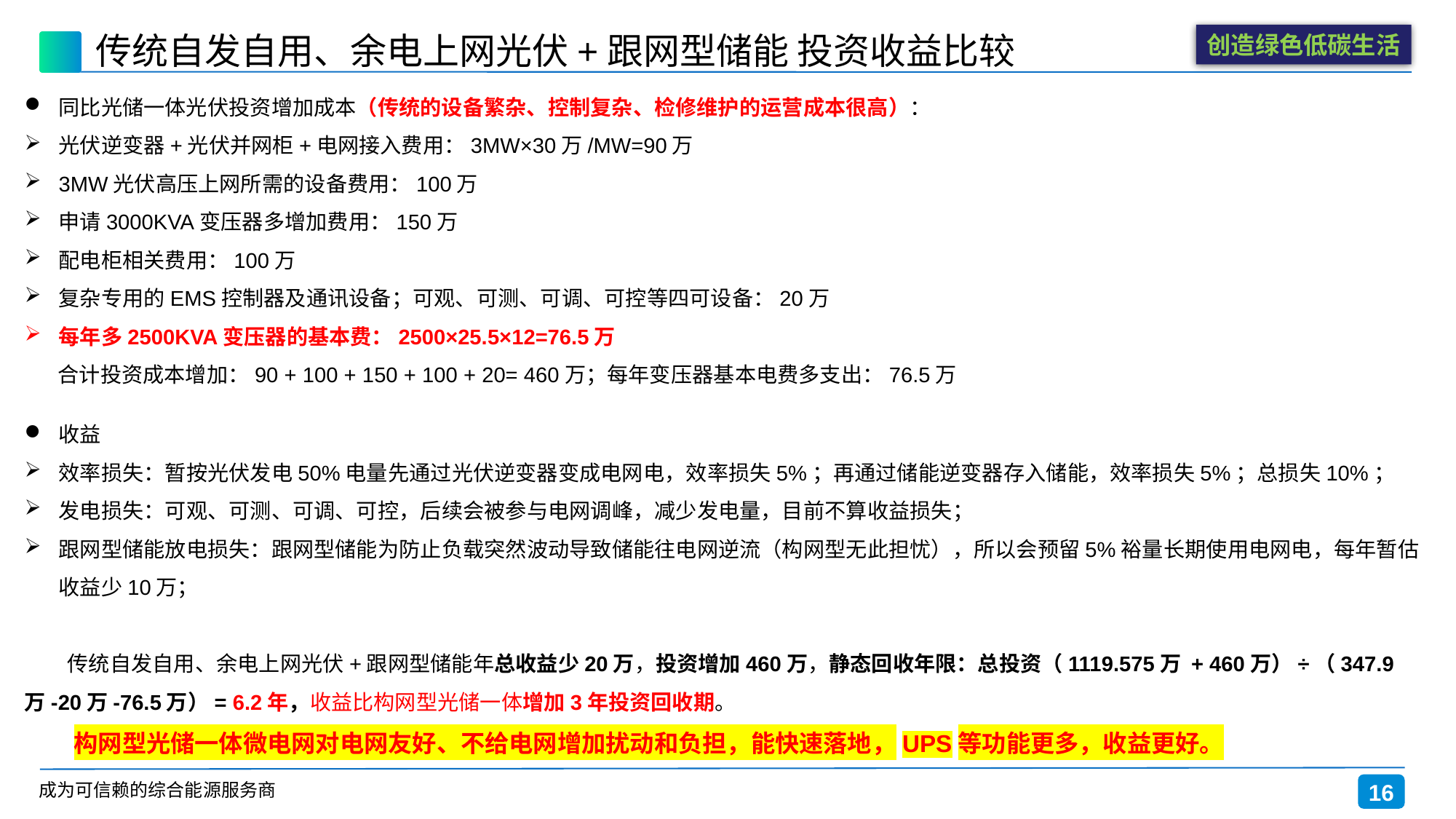

# 传统自发自用、余电上网光伏+跟网型储能 投资收益比较
同比光储一体光伏投资增加成本（传统的设备繁杂、控制复杂、检修维护的运营成本很高）：
光伏逆变器+光伏并网柜+电网接入费用：3MW×30万/MW=90万
3MW光伏高压上网所需的设备费用：100万
申请3000KVA变压器多增加费用：150万
配电柜相关费用：100万
复杂专用的EMS控制器及通讯设备；可观、可测、可调、可控等四可设备：20万
每年多2500KVA变压器的基本费：2500×25.5×12=76.5万
      合计投资成本增加：90 + 100 + 150 + 100 + 20= 460万；每年变压器基本电费多支出：76.5万

收益
效率损失：暂按光伏发电50%电量先通过光伏逆变器变成电网电，效率损失5%；再通过储能逆变器存入储能，效率损失5%；总损失10%；
发电损失：可观、可测、可调、可控，后续会被参与电网调峰，减少发电量，目前不算收益损失；
跟网型储能放电损失：跟网型储能为防止负载突然波动导致储能往电网逆流（构网型无此担忧），所以会预留5%裕量长期使用电网电，每年暂估收益少10万；

        传统自发自用、余电上网光伏+跟网型储能年总收益少20万，投资增加460万，静态回收年限：总投资（1119.575万 + 460万）÷（347.9万-20万-76.5万）= 6.2年，收益比构网型光储一体增加3年投资回收期。
        构网型光储一体微电网对电网友好、不给电网增加扰动和负担，能快速落地，UPS等功能更多，收益更好。